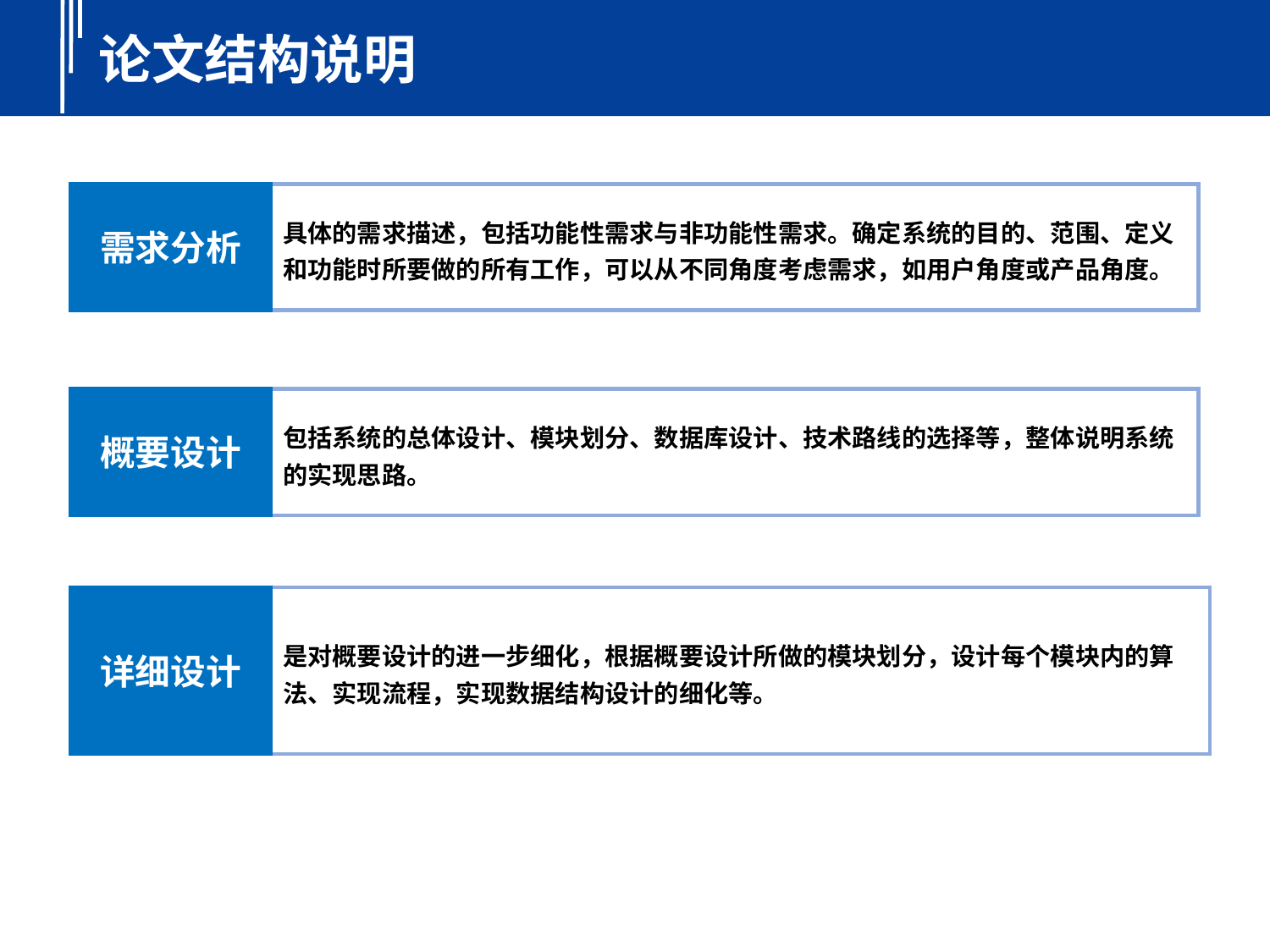

论文结构说明
需求分析
具体的需求描述，包括功能性需求与非功能性需求。确定系统的目的、范围、定义和功能时所要做的所有工作，可以从不同角度考虑需求，如用户角度或产品角度。
概要设计
包括系统的总体设计、模块划分、数据库设计、技术路线的选择等，整体说明系统的实现思路。
详细设计
是对概要设计的进一步细化，根据概要设计所做的模块划分，设计每个模块内的算法、实现流程，实现数据结构设计的细化等。